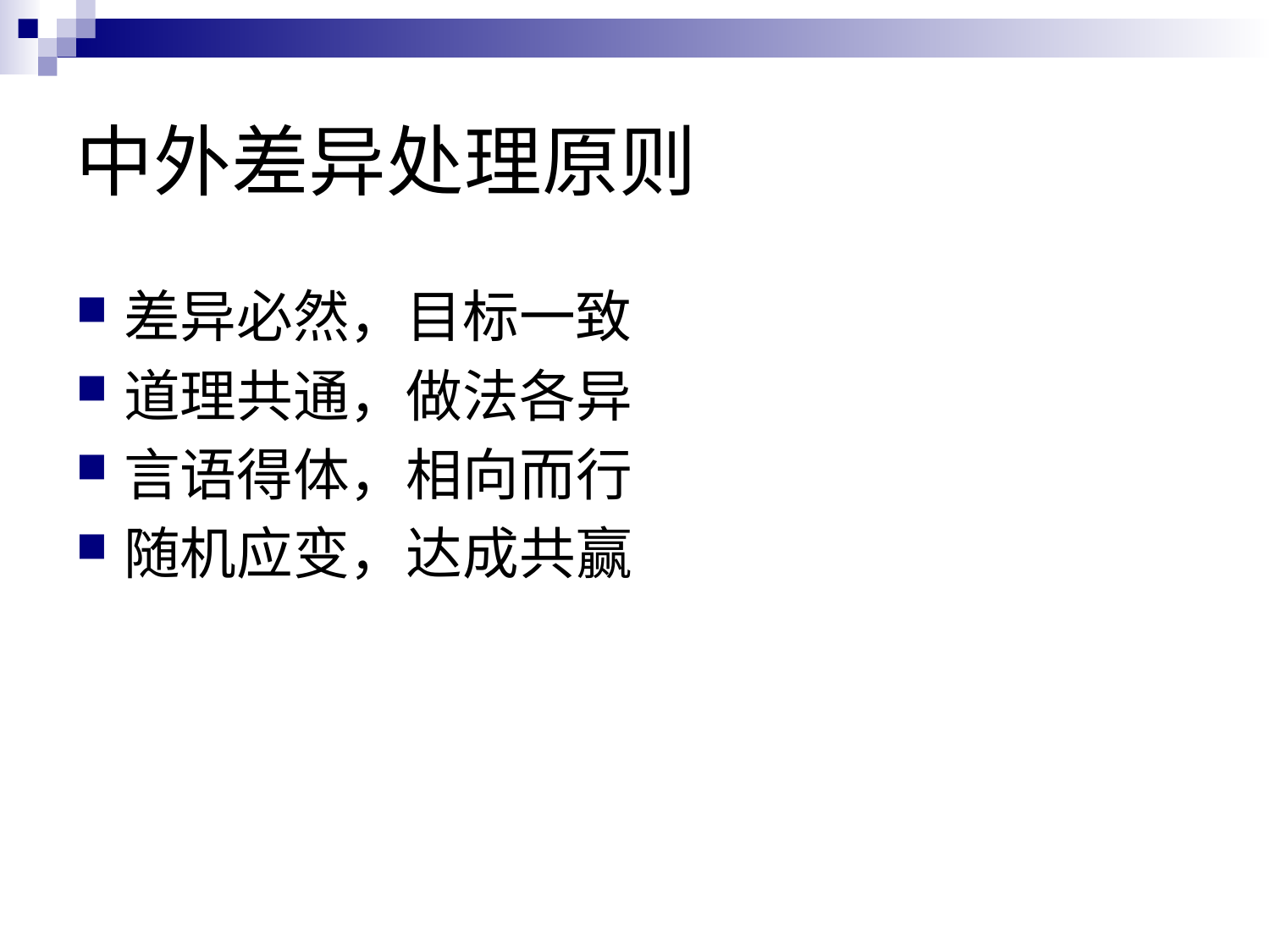

# 中外差异处理原则
差异必然，目标一致
道理共通，做法各异
言语得体，相向而行
随机应变，达成共赢